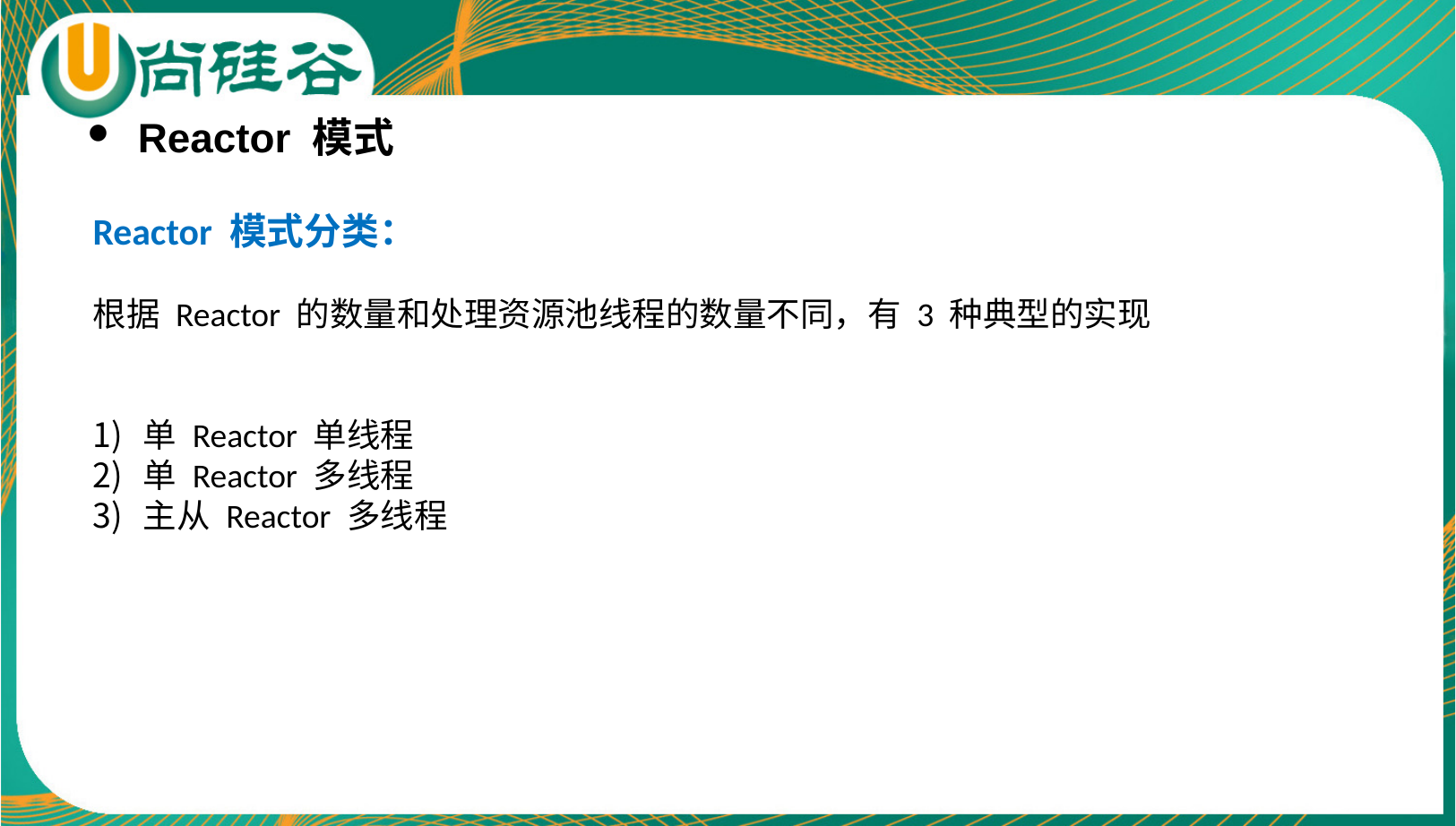

Reactor 模式
Reactor 模式分类：

根据 Reactor 的数量和处理资源池线程的数量不同，有 3 种典型的实现

单 Reactor 单线程
单 Reactor 多线程
主从 Reactor 多线程